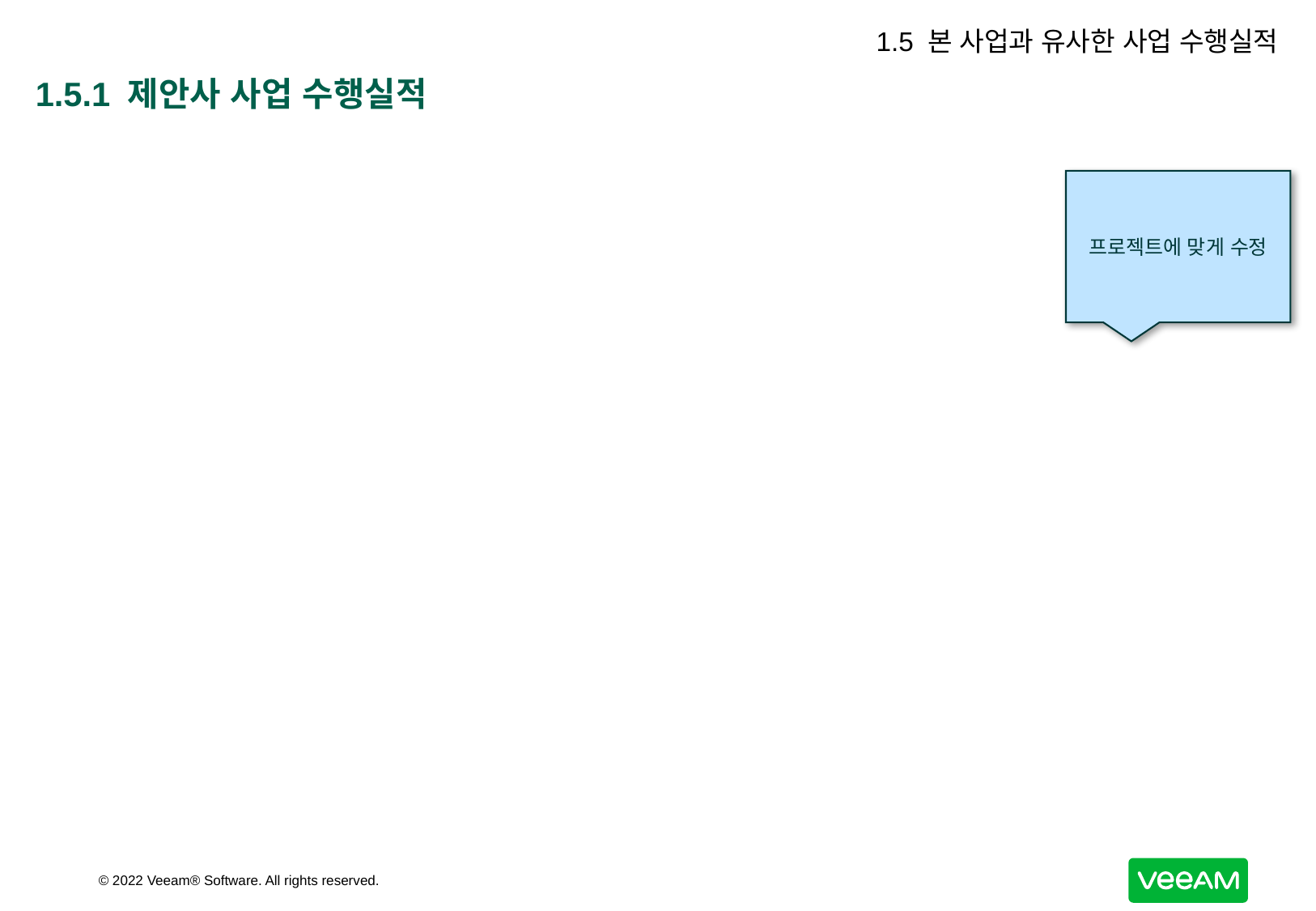

1.5 본 사업과 유사한 사업 수행실적
# 1.5.1 제안사 사업 수행실적

프로젝트에 맞게 수정